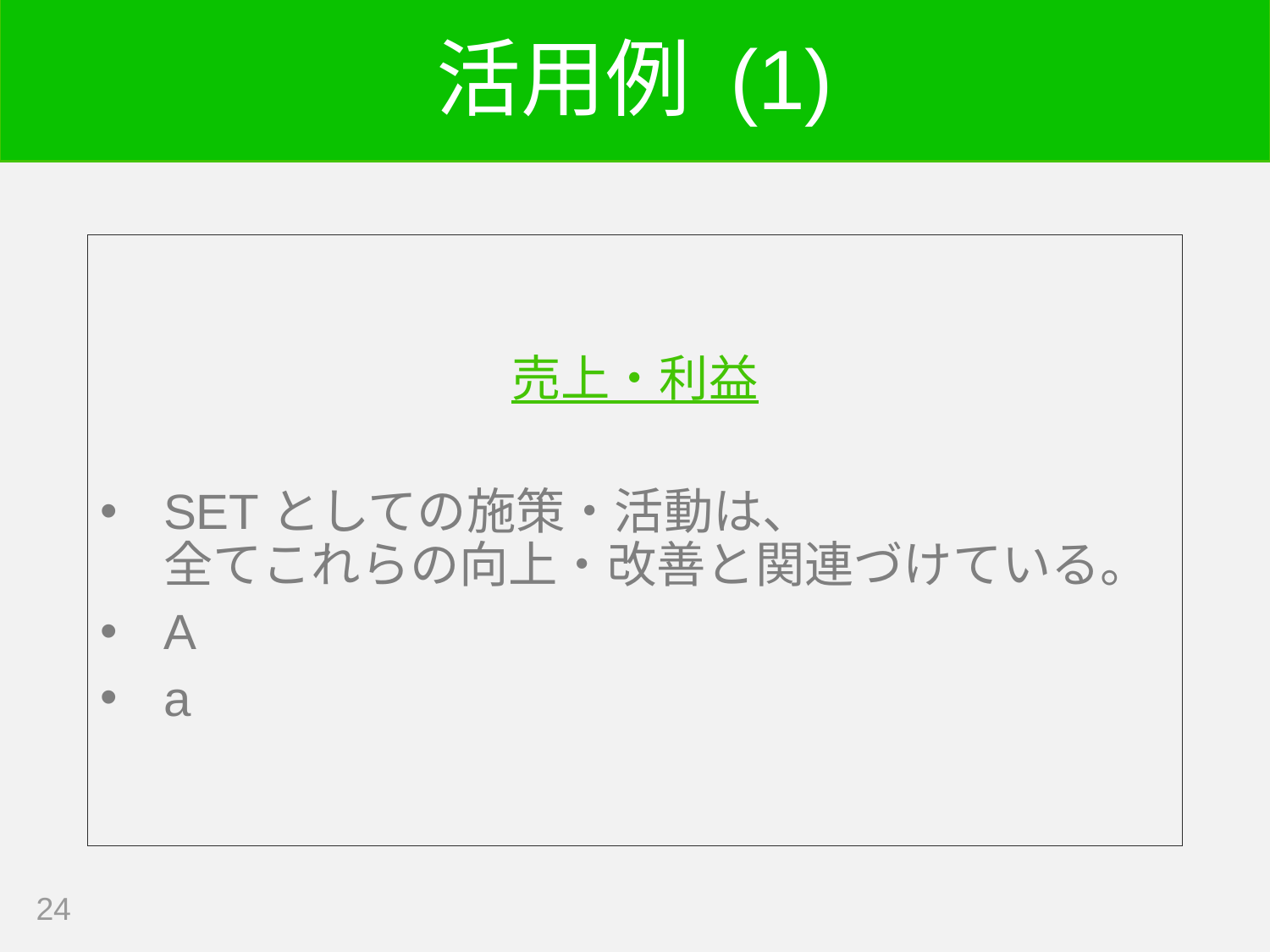

# 活用例 (1)
売上・利益

SETとしての施策・活動は、
全てこれらの向上・改善と関連づけている。
A
a
24